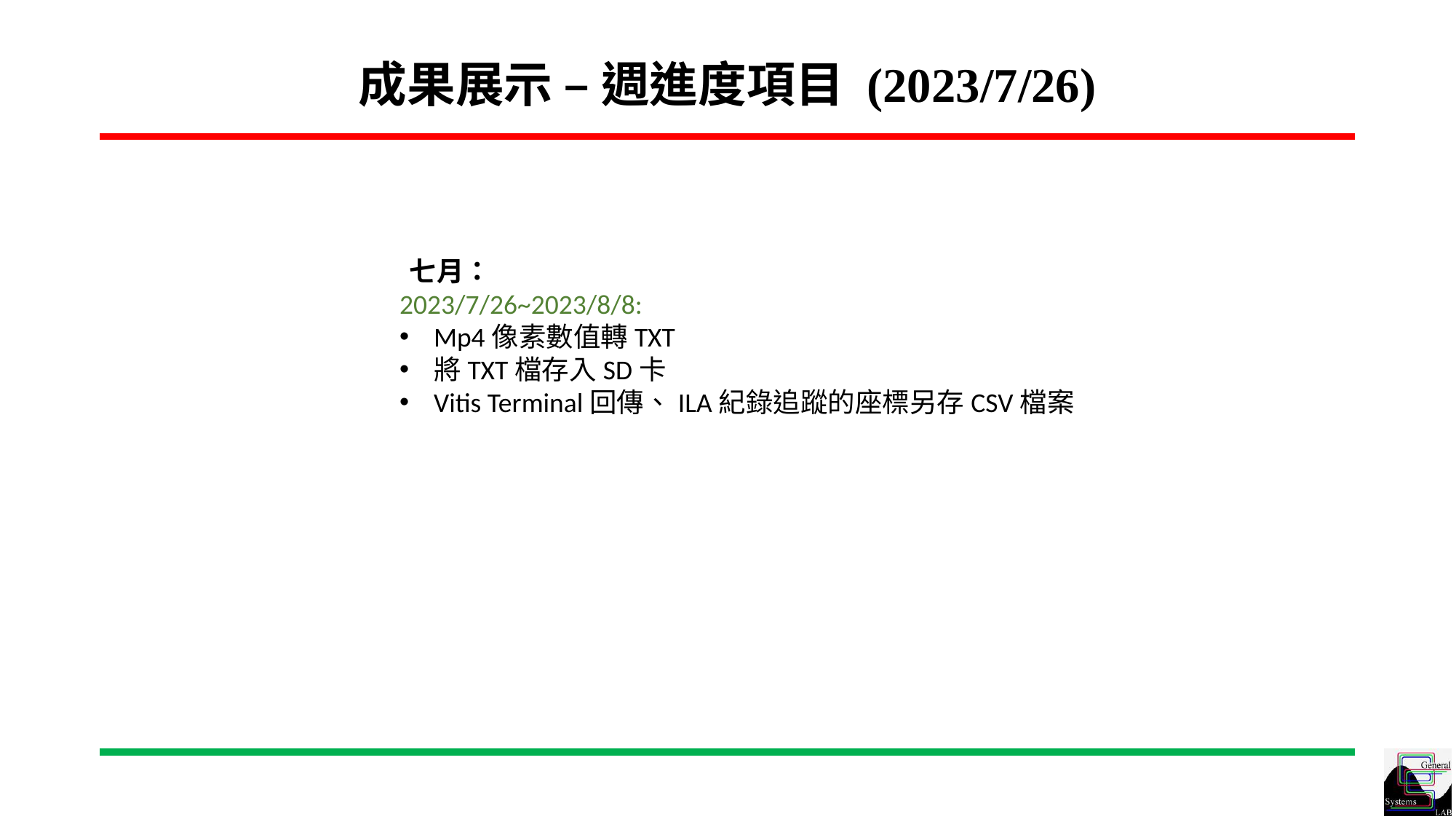

# 成果展示 – 週進度項目 (2023/7/26)

七月：
2023/7/26~2023/8/8:
Mp4像素數值轉TXT
將TXT檔存入SD卡
Vitis Terminal回傳、ILA紀錄追蹤的座標另存CSV檔案